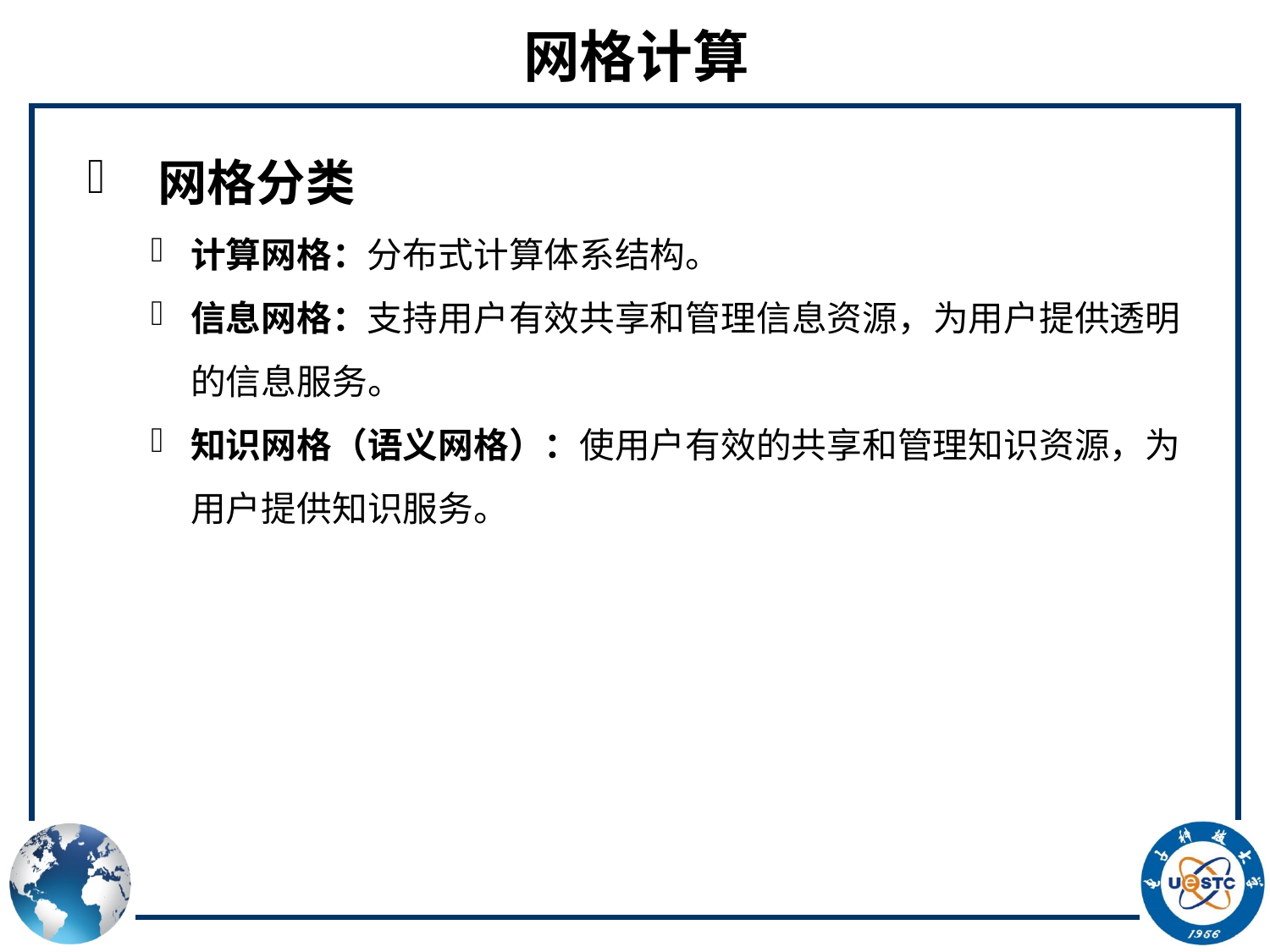

# 网格计算
 网格分类
计算网格：分布式计算体系结构。
信息网格：支持用户有效共享和管理信息资源，为用户提供透明的信息服务。
知识网格（语义网格）：使用户有效的共享和管理知识资源，为用户提供知识服务。